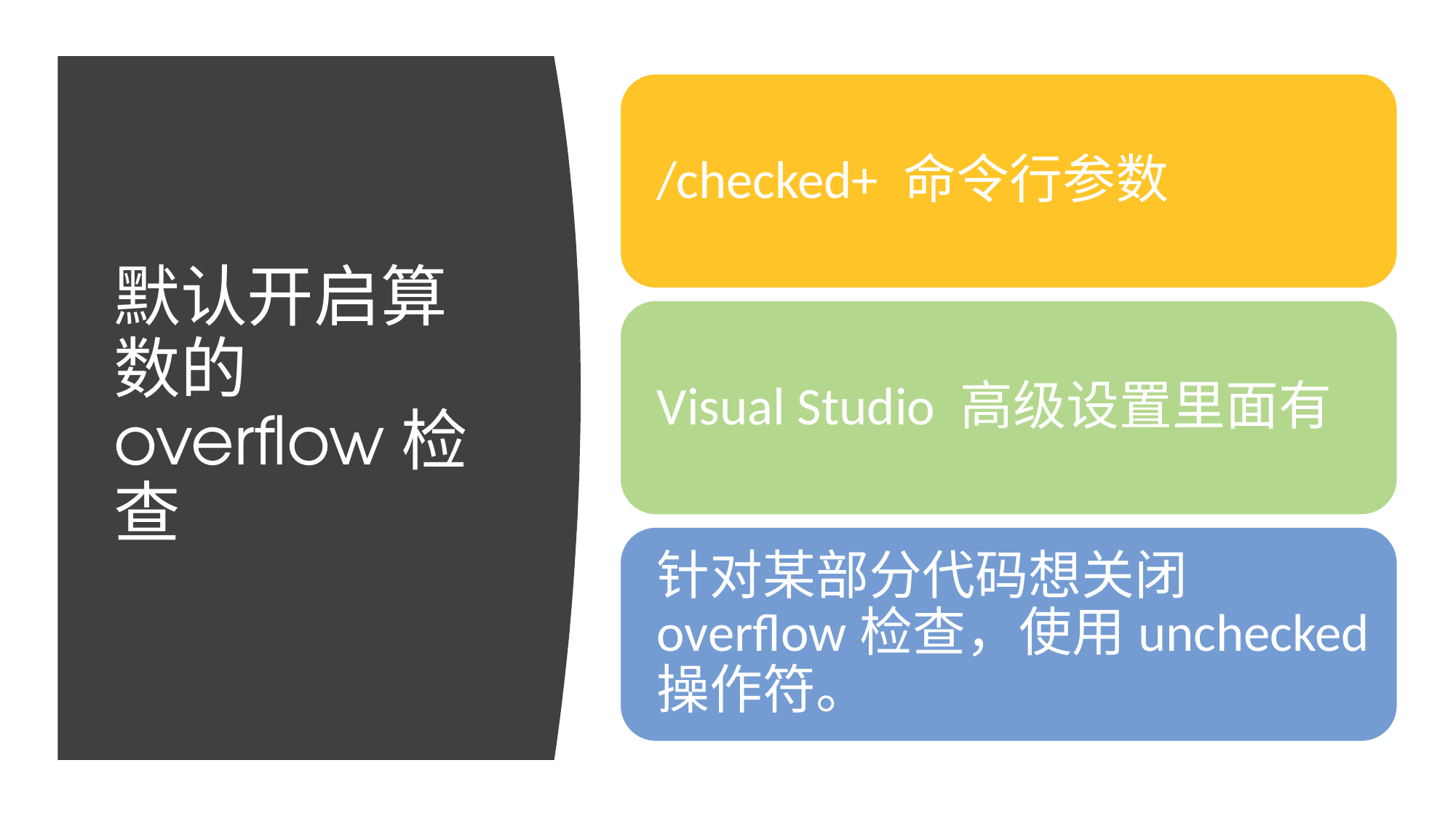

/checked+ 命令行参数
Visual Studio 高级设置里面有
针对某部分代码想关闭overflow检查，使用unchecked操作符。

# 默认开启算数的overflow检查